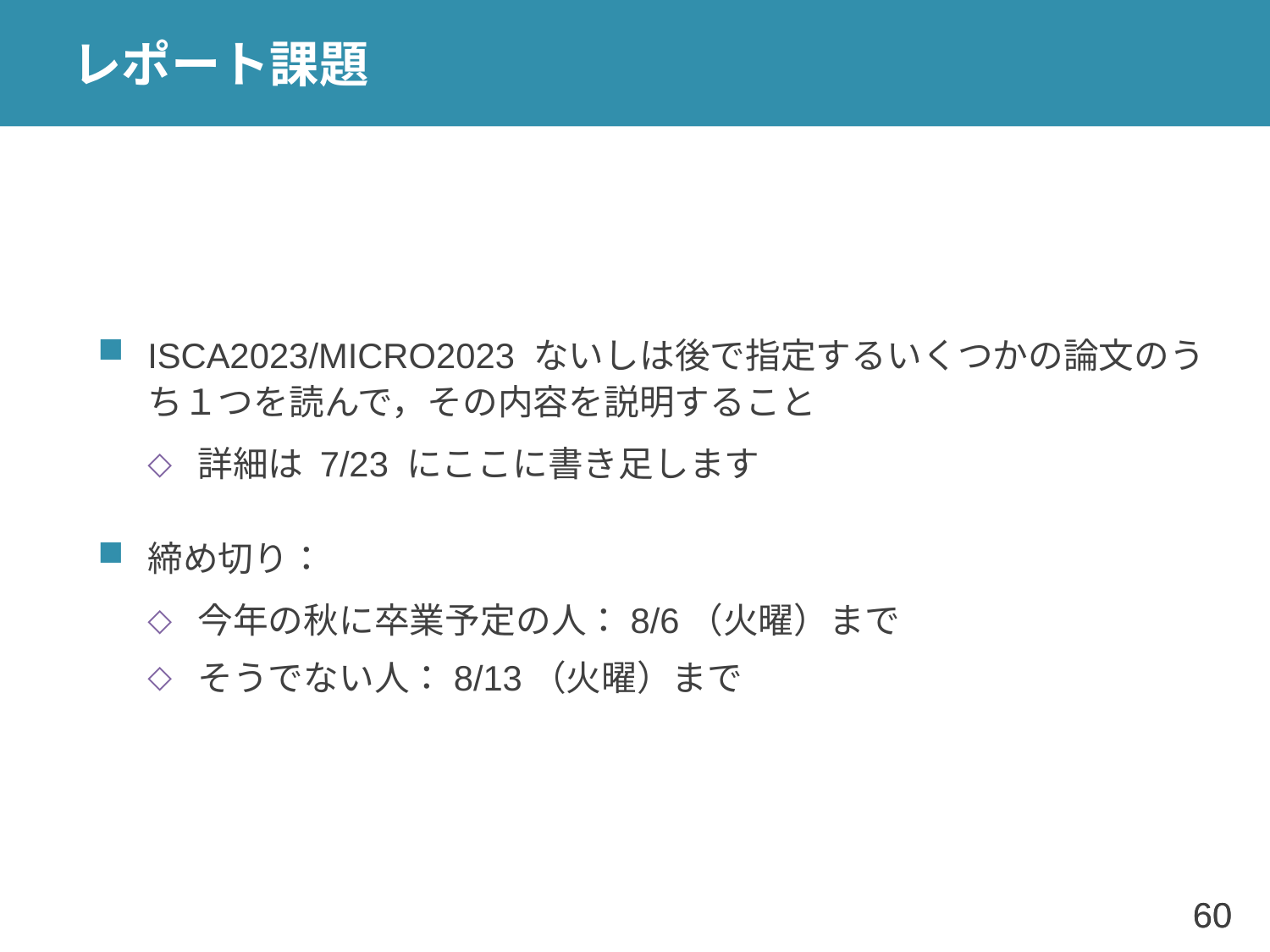

# レポート課題
ISCA2023/MICRO2023 ないしは後で指定するいくつかの論文のうち１つを読んで，その内容を説明すること
詳細は 7/23 にここに書き足します
締め切り：
今年の秋に卒業予定の人：8/6（火曜）まで
そうでない人：8/13（火曜）まで